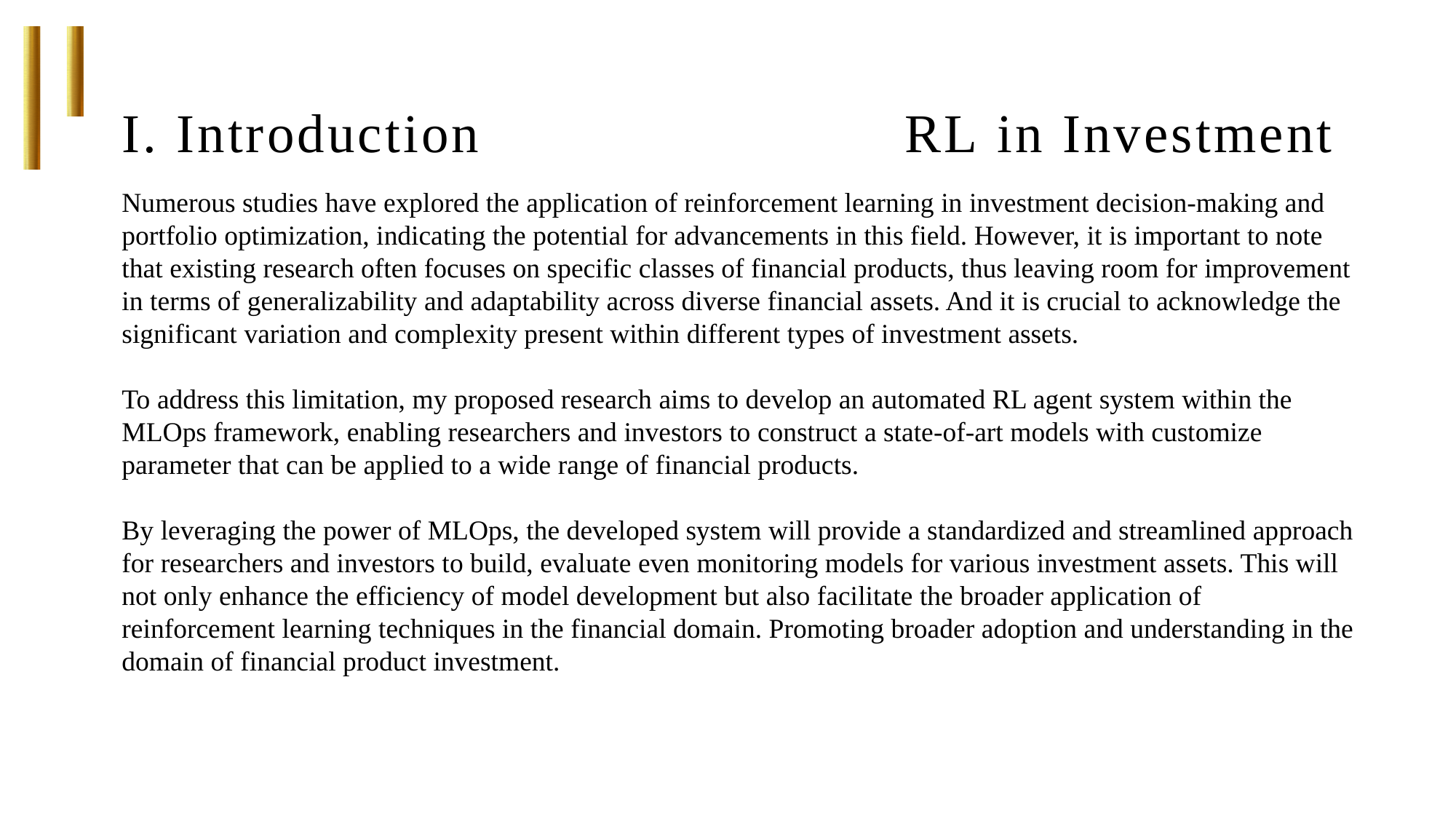

RL in Investment
I. Introduction
Numerous studies have explored the application of reinforcement learning in investment decision-making and portfolio optimization, indicating the potential for advancements in this field. However, it is important to note that existing research often focuses on specific classes of financial products, thus leaving room for improvement in terms of generalizability and adaptability across diverse financial assets. And it is crucial to acknowledge the significant variation and complexity present within different types of investment assets.

To address this limitation, my proposed research aims to develop an automated RL agent system within the MLOps framework, enabling researchers and investors to construct a state-of-art models with customize parameter that can be applied to a wide range of financial products.

By leveraging the power of MLOps, the developed system will provide a standardized and streamlined approach for researchers and investors to build, evaluate even monitoring models for various investment assets. This will not only enhance the efficiency of model development but also facilitate the broader application of reinforcement learning techniques in the financial domain. Promoting broader adoption and understanding in the domain of financial product investment.
# 金融產品層出不窮
外匯、債券、股票、ETF、NFT…
元宇宙後  WHAT IS NEXT?
代表市場潛力無窮